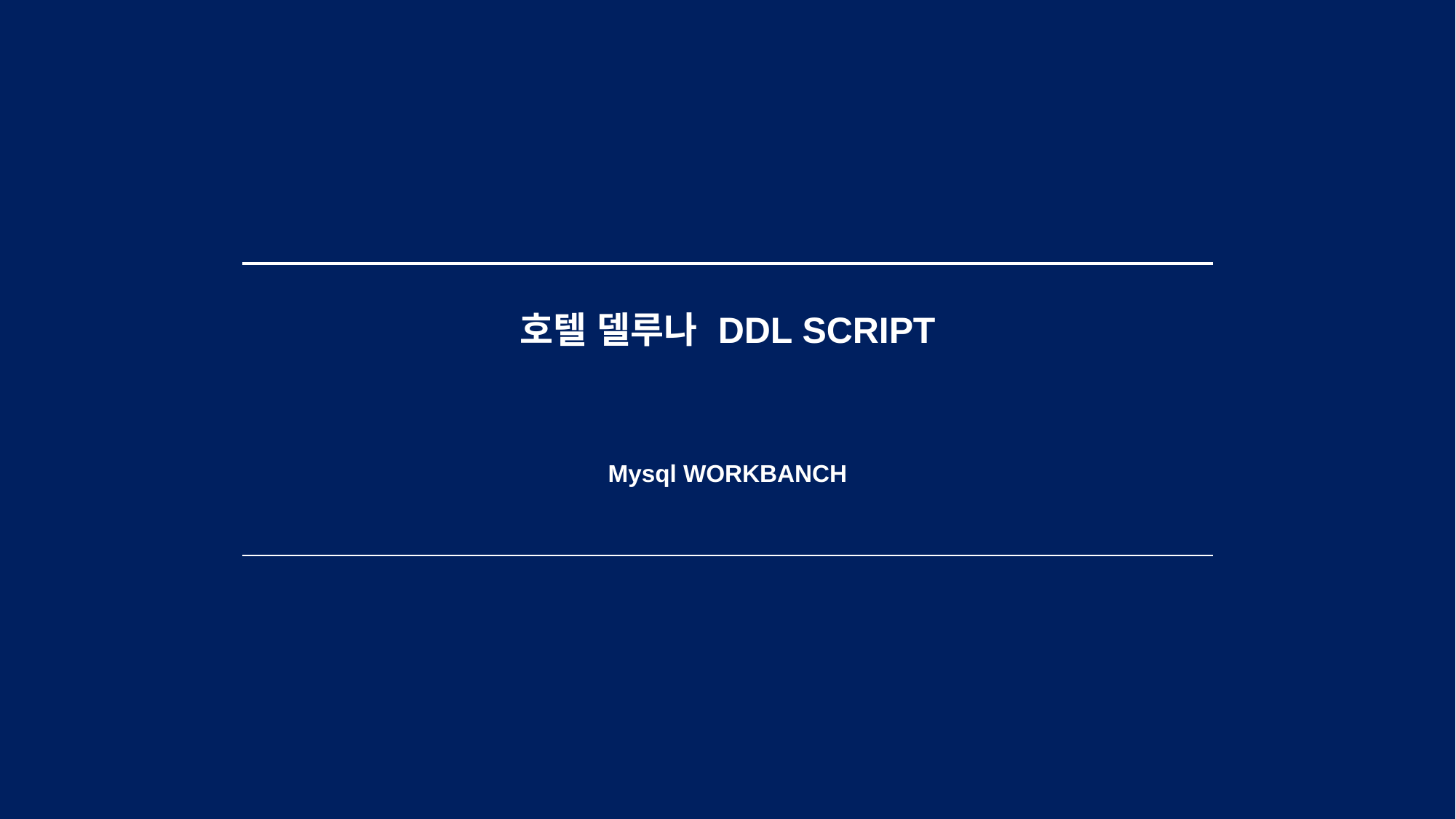

| 호텔 델루나 DDL SCRIPT |
| --- |
| Mysql WORKBANCH |